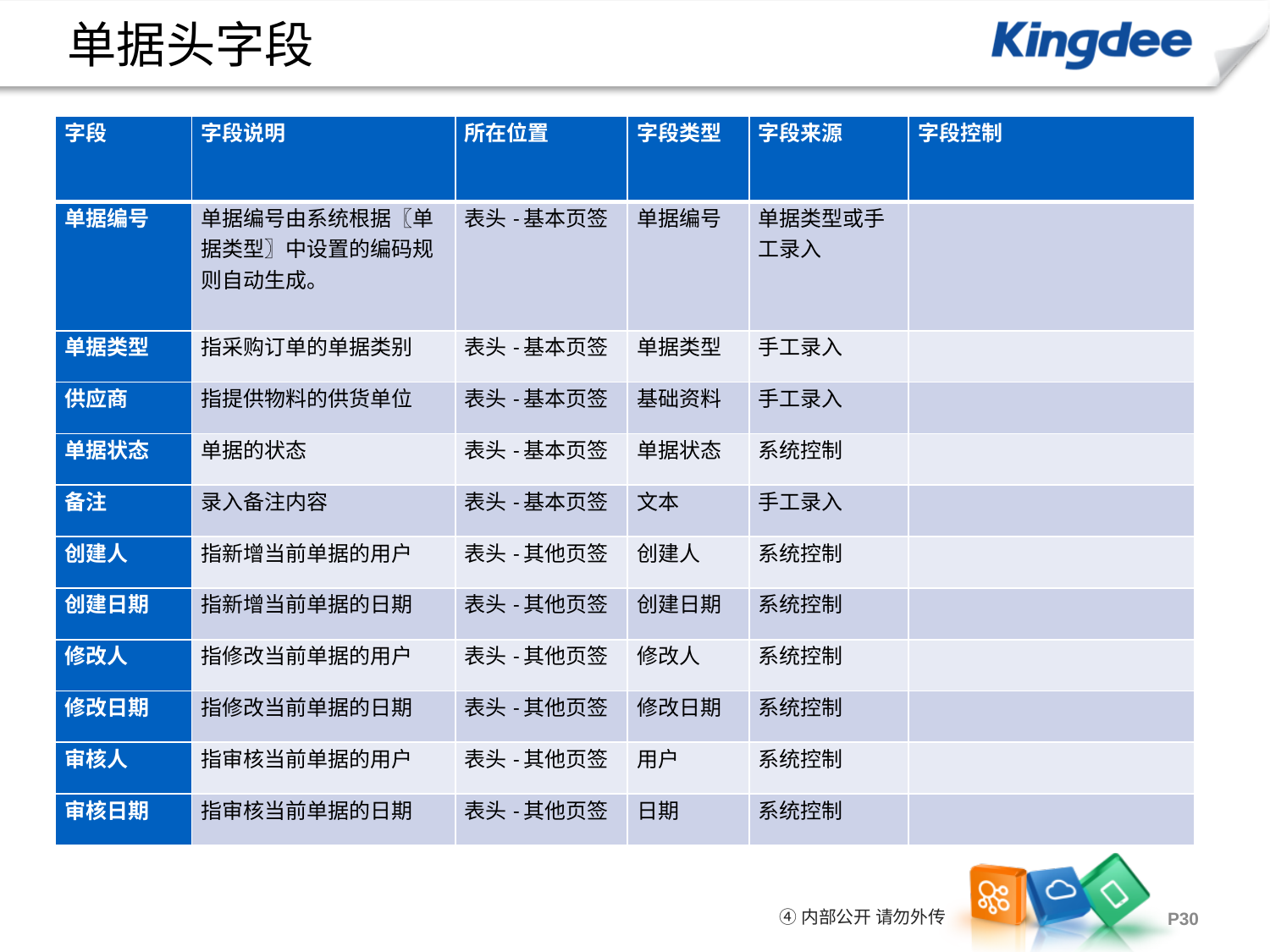

# 单据头字段
| 字段 | 字段说明 | 所在位置 | 字段类型 | 字段来源 | 字段控制 |
| --- | --- | --- | --- | --- | --- |
| 单据编号 | 单据编号由系统根据〖单据类型〗中设置的编码规则自动生成。 | 表头-基本页签 | 单据编号 | 单据类型或手工录入 |  |
| 单据类型 | 指采购订单的单据类别 | 表头-基本页签 | 单据类型 | 手工录入 |  |
| 供应商 | 指提供物料的供货单位 | 表头-基本页签 | 基础资料 | 手工录入 |  |
| 单据状态 | 单据的状态 | 表头-基本页签 | 单据状态 | 系统控制 |  |
| 备注 | 录入备注内容 | 表头-基本页签 | 文本 | 手工录入 |  |
| 创建人 | 指新增当前单据的用户 | 表头-其他页签 | 创建人 | 系统控制 |  |
| 创建日期 | 指新增当前单据的日期 | 表头-其他页签 | 创建日期 | 系统控制 |  |
| 修改人 | 指修改当前单据的用户 | 表头-其他页签 | 修改人 | 系统控制 |  |
| 修改日期 | 指修改当前单据的日期 | 表头-其他页签 | 修改日期 | 系统控制 |  |
| 审核人 | 指审核当前单据的用户 | 表头-其他页签 | 用户 | 系统控制 |  |
| 审核日期 | 指审核当前单据的日期 | 表头-其他页签 | 日期 | 系统控制 |  |